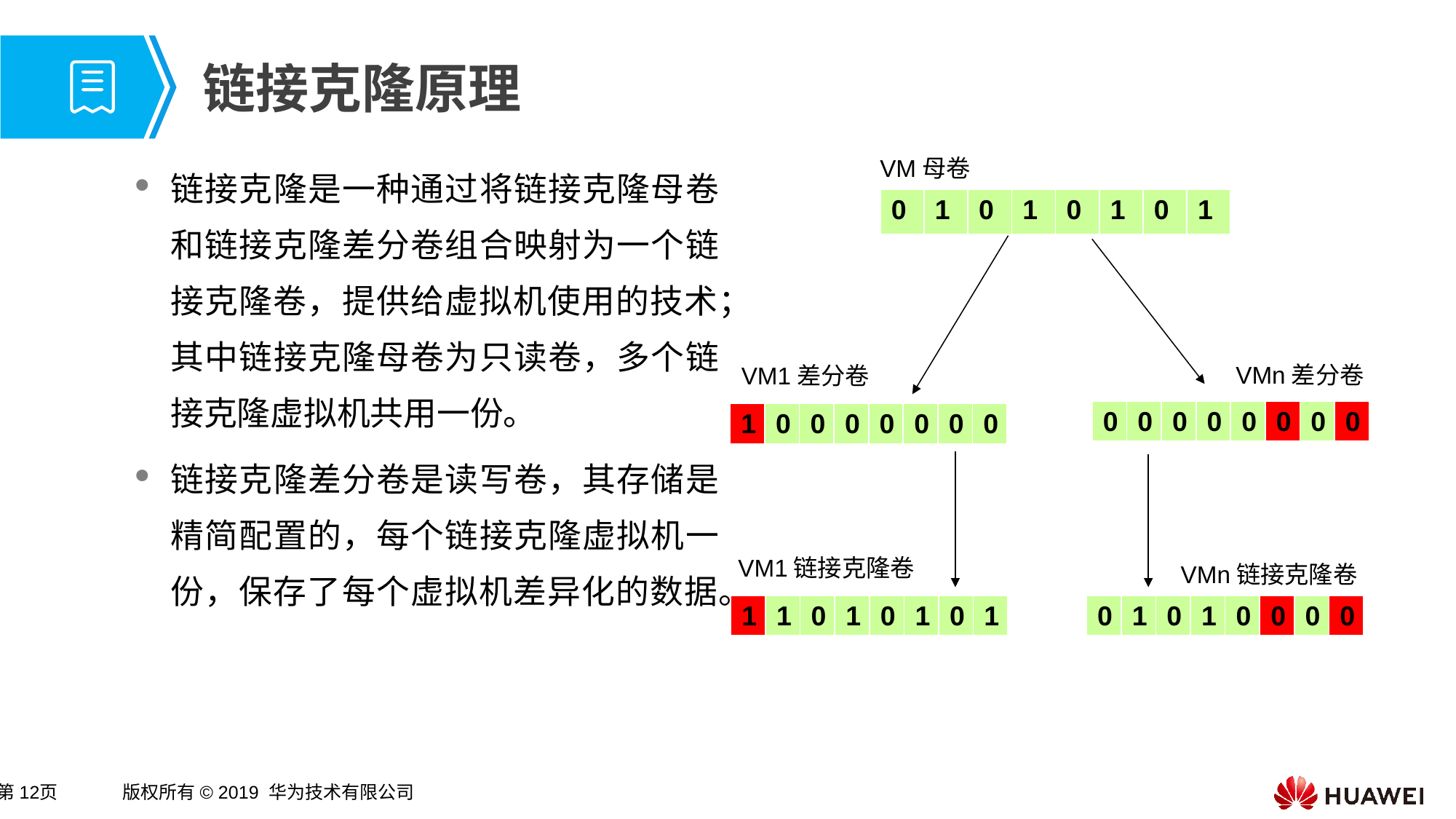

# 链接克隆原理
链接克隆是一种通过将链接克隆母卷和链接克隆差分卷组合映射为一个链接克隆卷，提供给虚拟机使用的技术；其中链接克隆母卷为只读卷，多个链接克隆虚拟机共用一份。
链接克隆差分卷是读写卷，其存储是精简配置的，每个链接克隆虚拟机一份，保存了每个虚拟机差异化的数据。

VM母卷
| 0 | 1 | 0 | 1 | 0 | 1 | 0 | 1 |
| --- | --- | --- | --- | --- | --- | --- | --- |
VMn差分卷
VM1差分卷
| 0 | 0 | 0 | 0 | 0 | 0 | 0 | 0 |
| --- | --- | --- | --- | --- | --- | --- | --- |
| 1 | 0 | 0 | 0 | 0 | 0 | 0 | 0 |
| --- | --- | --- | --- | --- | --- | --- | --- |
VM1链接克隆卷
VMn链接克隆卷
| 1 | 1 | 0 | 1 | 0 | 1 | 0 | 1 |
| --- | --- | --- | --- | --- | --- | --- | --- |
| 0 | 1 | 0 | 1 | 0 | 0 | 0 | 0 |
| --- | --- | --- | --- | --- | --- | --- | --- |